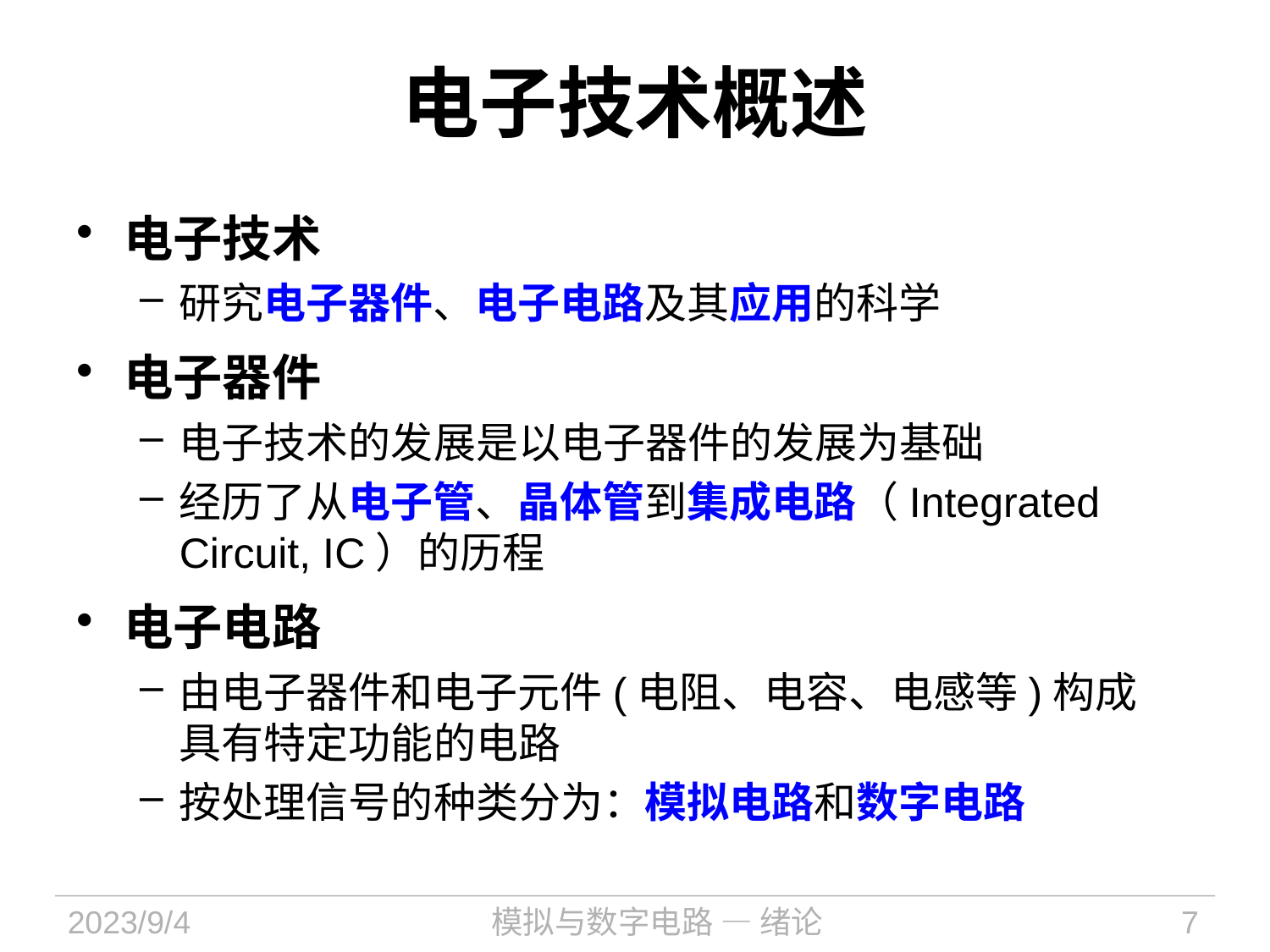

# 电子技术概述
电子技术
研究电子器件、电子电路及其应用的科学
电子器件
电子技术的发展是以电子器件的发展为基础
经历了从电子管、晶体管到集成电路（Integrated Circuit, IC）的历程
电子电路
由电子器件和电子元件(电阻、电容、电感等)构成具有特定功能的电路
按处理信号的种类分为：模拟电路和数字电路
2023/9/4
模拟与数字电路 — 绪论
7